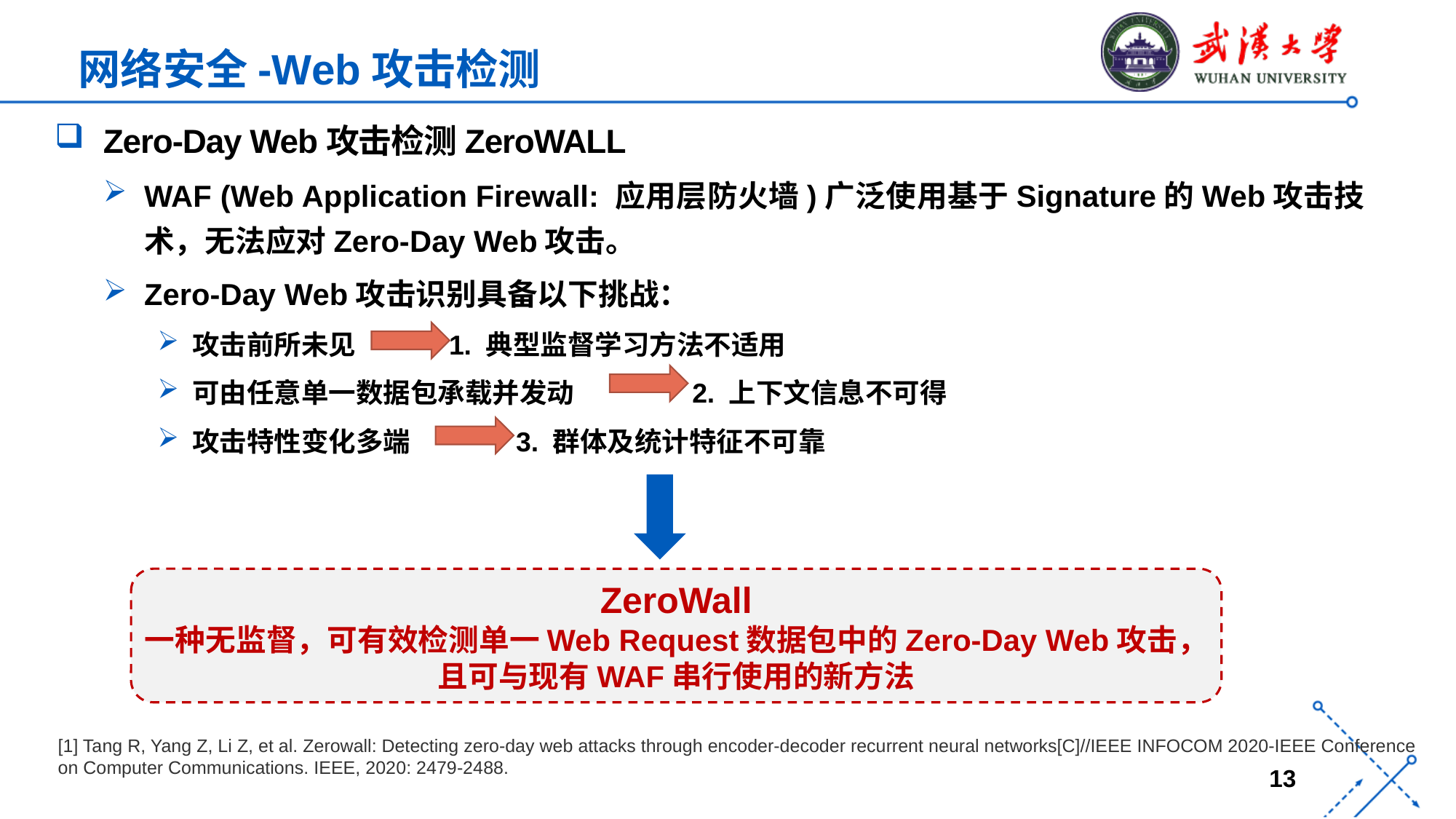

网络安全-Web攻击检测
Zero-Day Web攻击检测ZeroWALL
WAF (Web Application Firewall: 应用层防火墙)广泛使用基于Signature的Web攻击技术，无法应对Zero-Day Web攻击。
Zero-Day Web攻击识别具备以下挑战：
 攻击前所未见              1. 典型监督学习方法不适用
 可由任意单一数据包承载并发动                  2. 上下文信息不可得
 攻击特性变化多端                3. 群体及统计特征不可靠
…
Debugging
Code review

ZeroWall
一种无监督，可有效检测单一Web Request数据包中的Zero-Day Web攻击，
且可与现有WAF串行使用的新方法
[1] Tang R, Yang Z, Li Z, et al. Zerowall: Detecting zero-day web attacks through encoder-decoder recurrent neural networks[C]//IEEE INFOCOM 2020-IEEE Conference on Computer Communications. IEEE, 2020: 2479-2488.